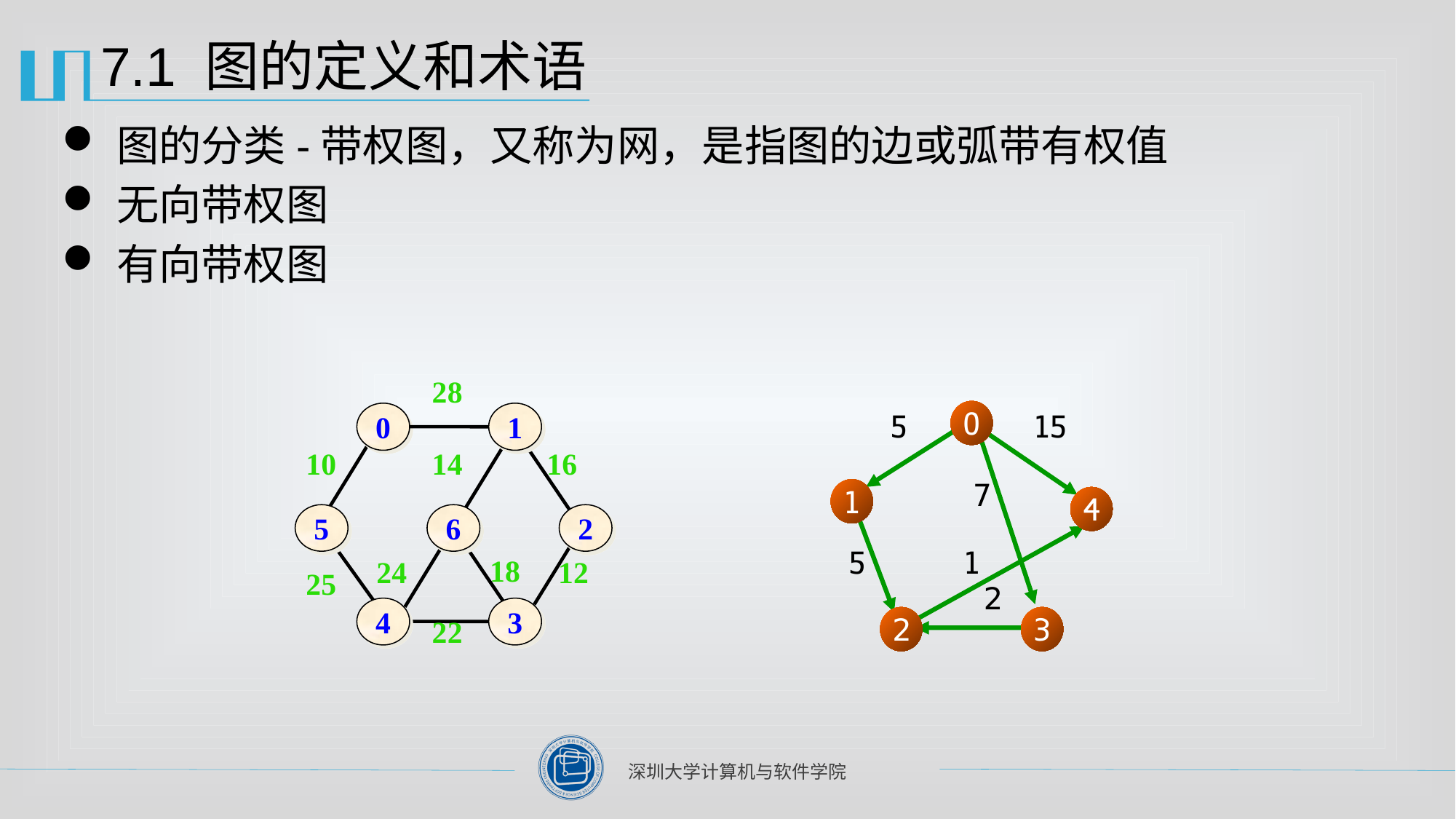

# 7.1 图的定义和术语
图的分类-带权图，又称为网，是指图的边或弧带有权值
无向带权图
有向带权图

28
0
1

10
14
16

5
6
2

18
24
12
25
4
3
22

0

1
4

2
3

5
15
7
5
1
2
15